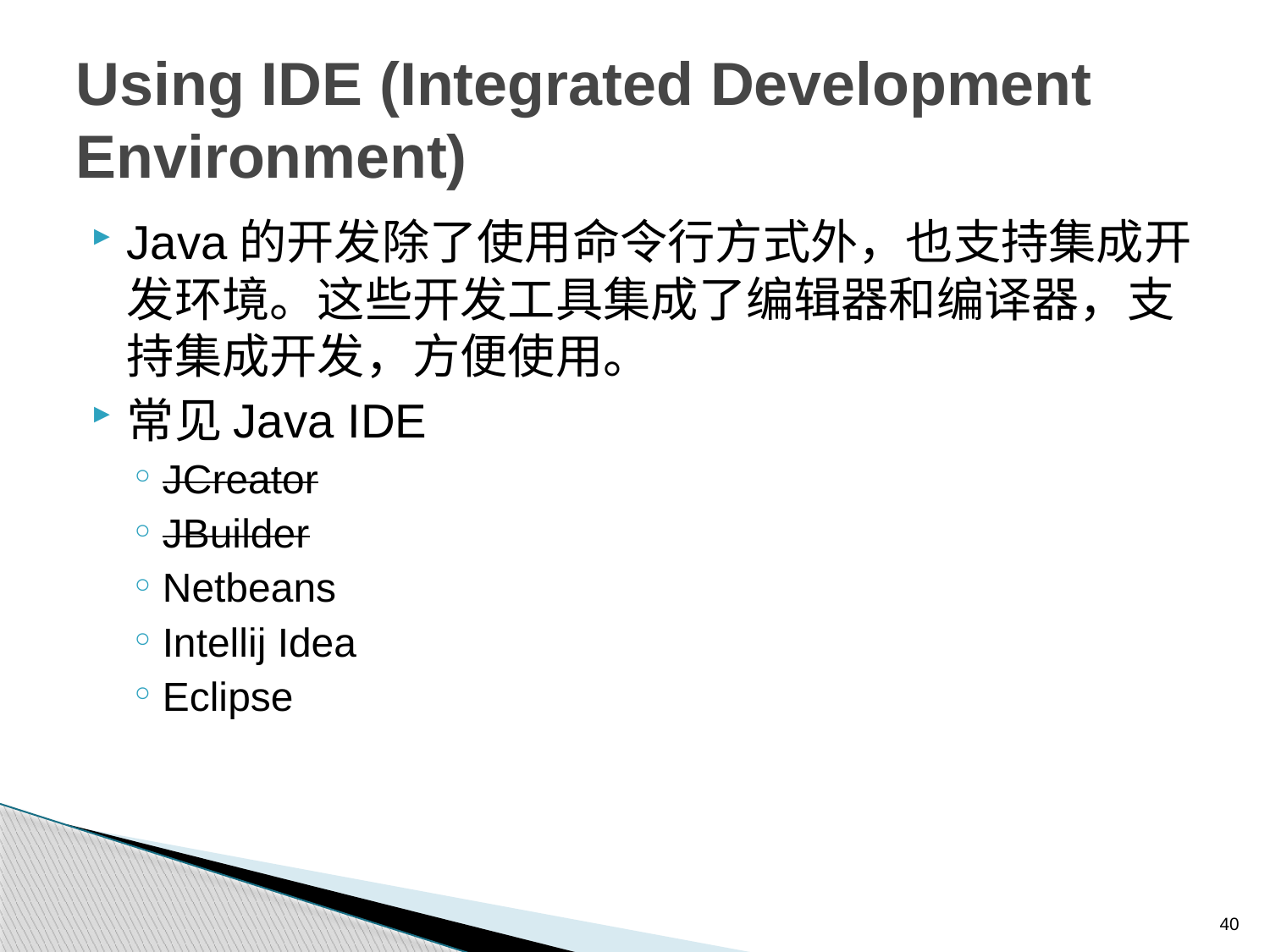

# Using IDE (Integrated Development Environment)
Java的开发除了使用命令行方式外，也支持集成开发环境。这些开发工具集成了编辑器和编译器，支持集成开发，方便使用。
常见Java IDE
JCreator
JBuilder
Netbeans
Intellij Idea
Eclipse
40